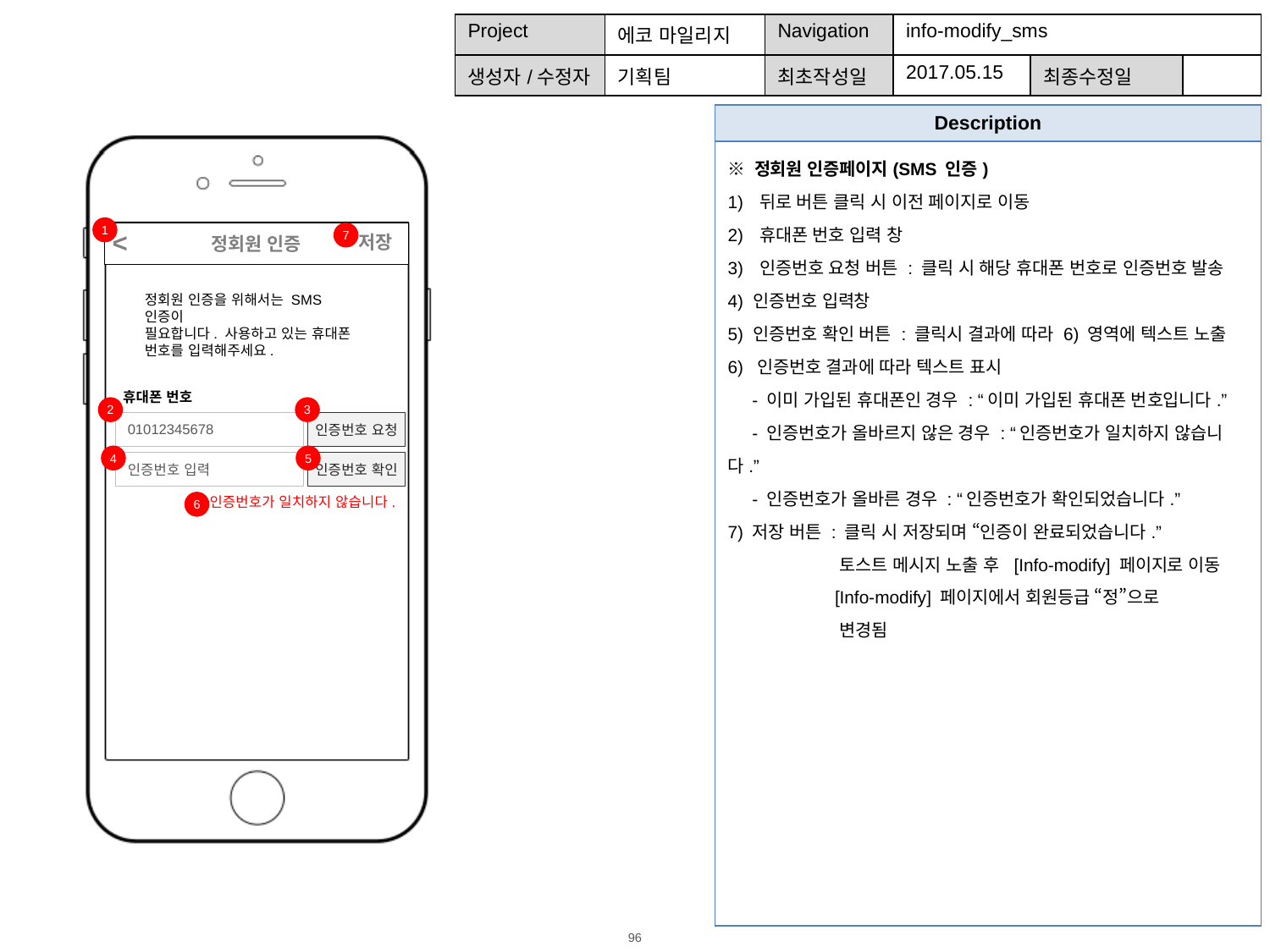

| Project | 에코 마일리지 | Navigation | info-modify\_sms |  |  |
| --- | --- | --- | --- | --- | --- |
| 생성자/수정자 | 기획팀 | 최초작성일 | 2017.05.15 | 최종수정일 |  |
| Description |
| --- |
| ※ 정회원 인증페이지(SMS 인증) 뒤로 버튼 클릭 시 이전 페이지로 이동 휴대폰 번호 입력 창 인증번호 요청 버튼 : 클릭 시 해당 휴대폰 번호로 인증번호 발송 인증번호 입력창 인증번호 확인 버튼 : 클릭시 결과에 따라 6) 영역에 텍스트 노출 6) 인증번호 결과에 따라 텍스트 표시 - 이미 가입된 휴대폰인 경우 : “이미 가입된 휴대폰 번호입니다.” - 인증번호가 올바르지 않은 경우 : “인증번호가 일치하지 않습니다.” - 인증번호가 올바른 경우 : “인증번호가 확인되었습니다.” 7) 저장 버튼 : 클릭 시 저장되며 “인증이 완료되었습니다.” 토스트 메시지 노출 후 [Info-modify] 페이지로 이동 [Info-modify] 페이지에서 회원등급 “정”으로 변경됨 |
1
<
                  정회원 인증
7
저장
정회원 인증을 위해서는 SMS 인증이
필요합니다. 사용하고 있는 휴대폰 번호를 입력해주세요.
휴대폰 번호
2
3
01012345678
인증번호 요청
4
5
인증번호 확인
인증번호 입력
인증번호가 일치하지 않습니다.
6